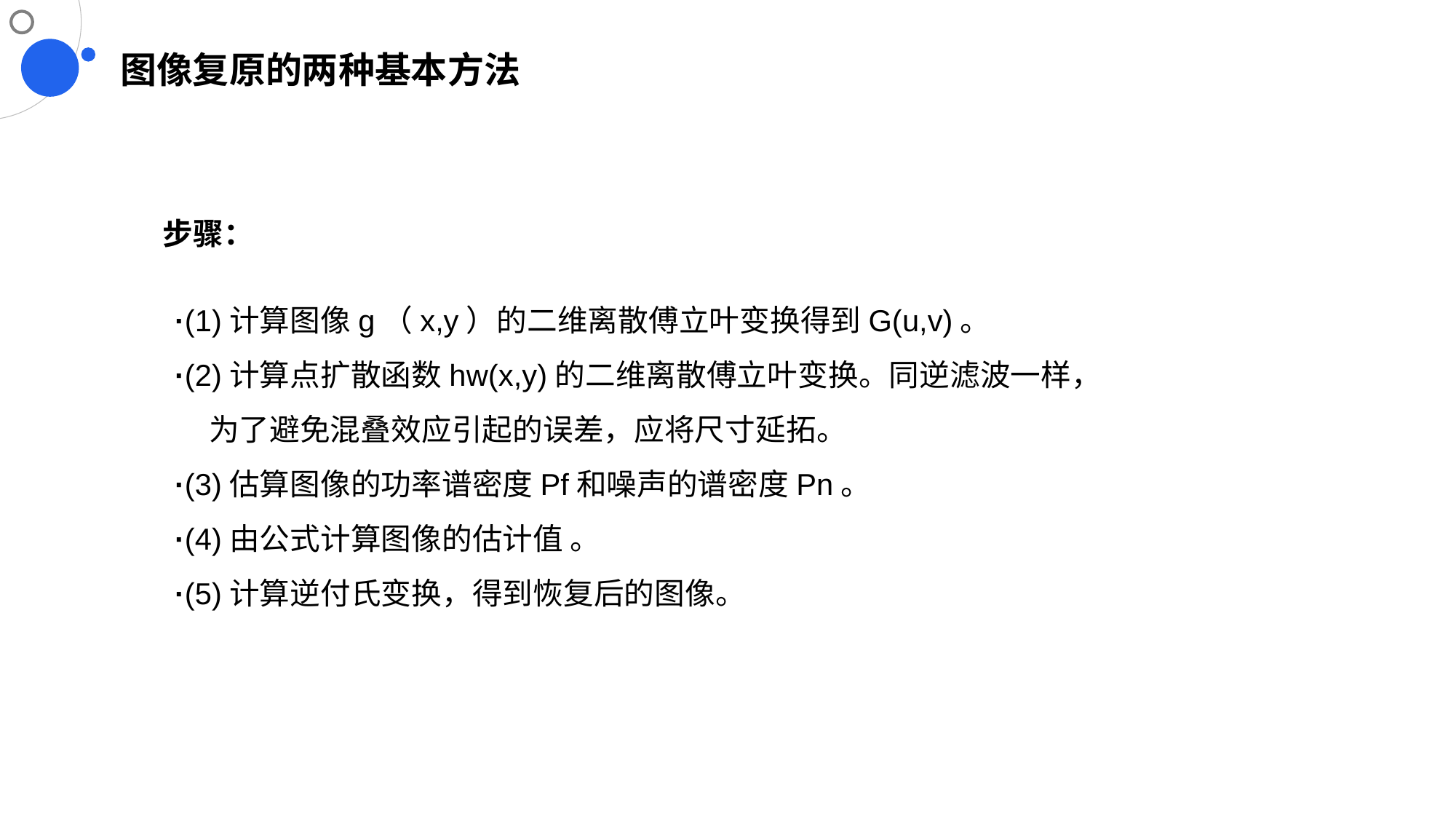

# 图像复原的两种基本方法
步骤：

·(1)计算图像g（x,y）的二维离散傅立叶变换得到G(u,v)。
·(2)计算点扩散函数hw(x,y)的二维离散傅立叶变换。同逆滤波一样，
    为了避免混叠效应引起的误差，应将尺寸延拓。
·(3)估算图像的功率谱密度Pf和噪声的谱密度Pn。
·(4)由公式计算图像的估计值 。
·(5)计算逆付氏变换，得到恢复后的图像。